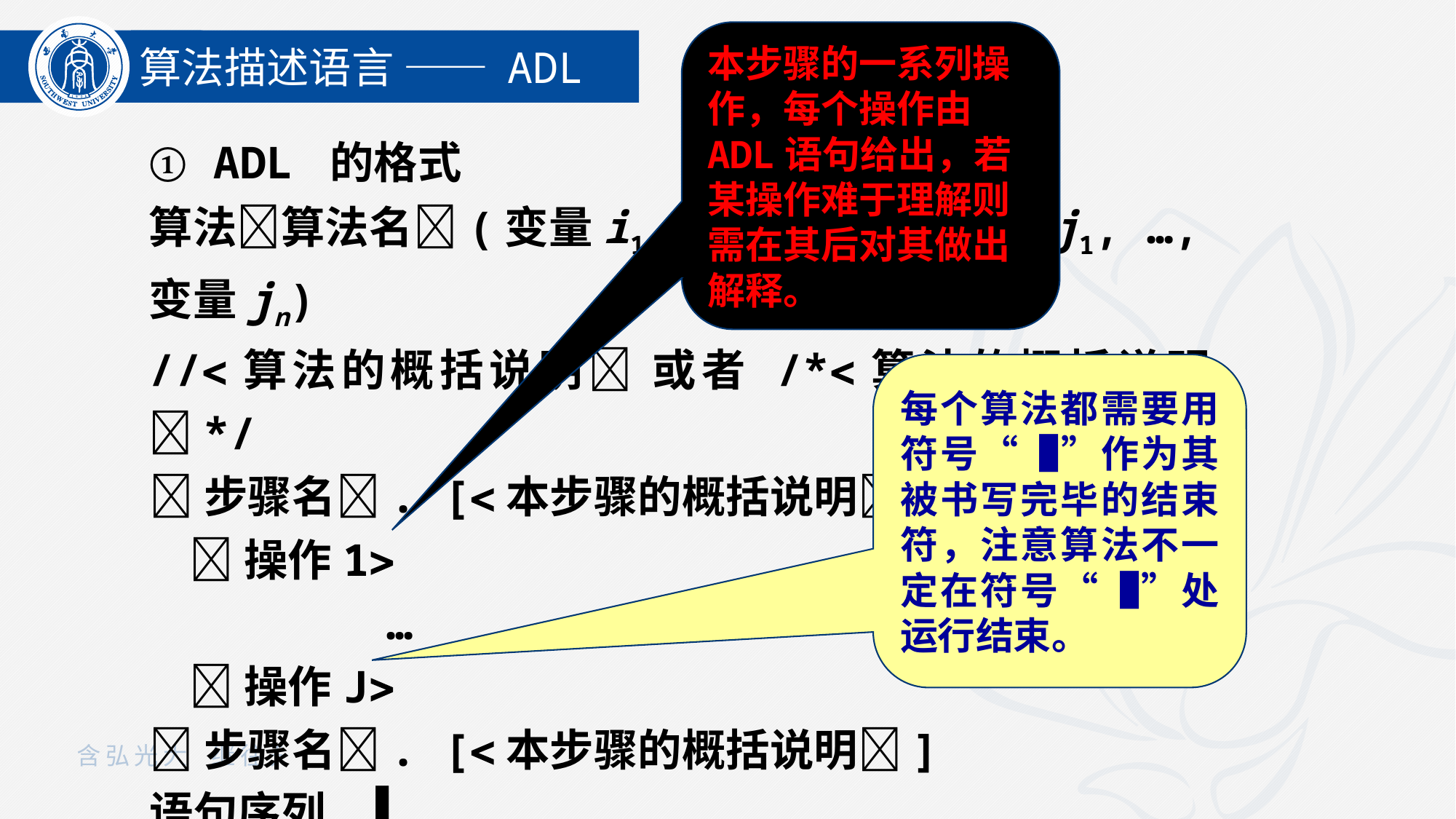

本步骤的一系列操作，每个操作由ADL语句给出，若某操作难于理解则需在其后对其做出解释。
算法描述语言 —— ADL
① ADL 的格式
算法<算法名>(变量i1, …,变量im .变量j1, …,变量jn)
//<算法的概括说明> 或者 /*<算法的概括说明>*/
<步骤名>. [<本步骤的概括说明>]
    <操作1>
         …
    <操作J>
<步骤名>. [<本步骤的概括说明>]
语句序列.▐
每个算法都需要用符号“▐”作为其被书写完毕的结束符，注意算法不一定在符号“▐”处运行结束。